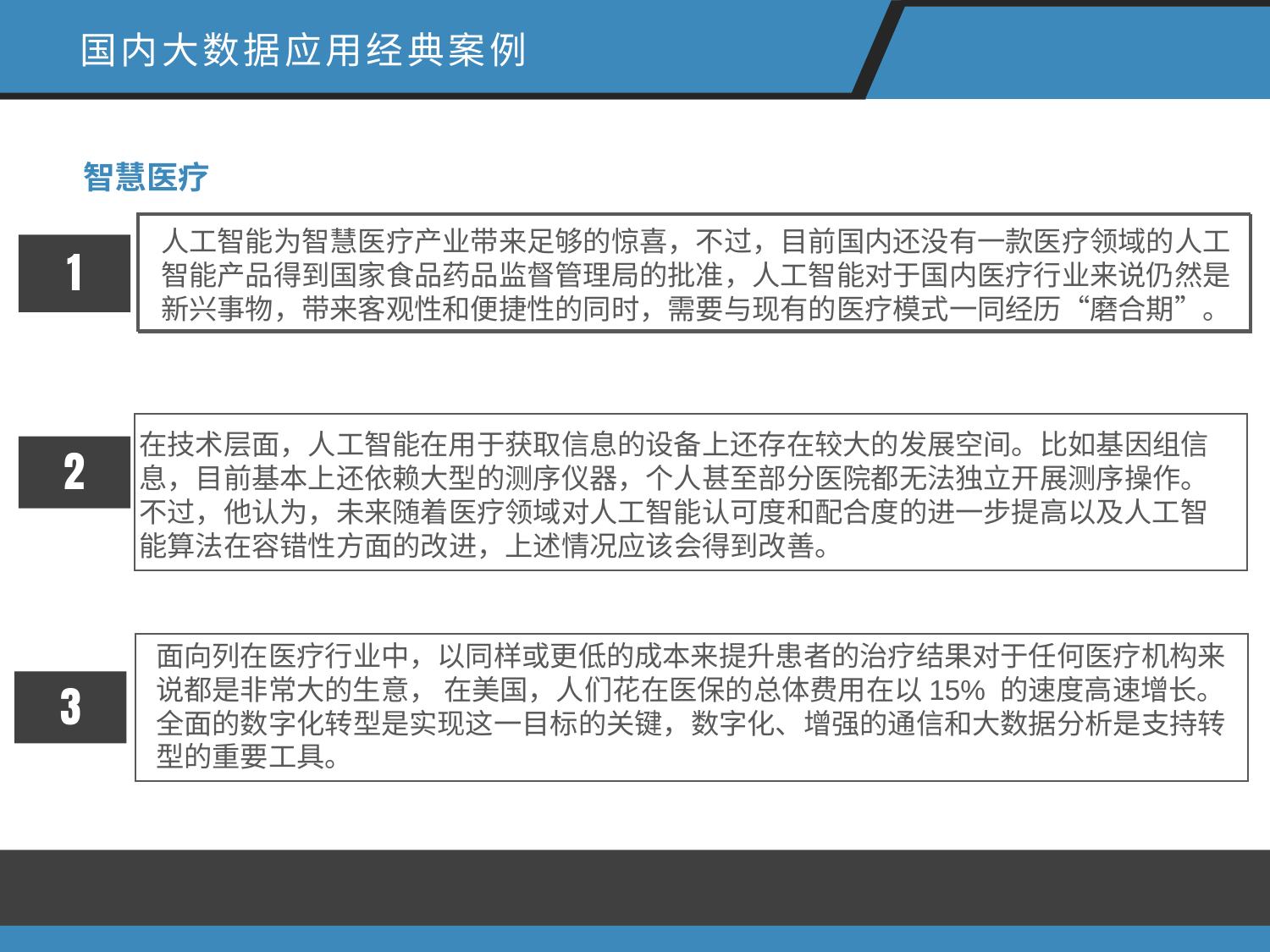

7.2  国内大数据应用经典案例

国内大数据应用经典案例

第七章  大数据的商业应用

智慧医疗

人工智能为智慧医疗产业带来足够的惊喜，不过，目前国内还没有一款医疗领域的人工智能产品得到国家食品药品监督管理局的批准，人工智能对于国内医疗行业来说仍然是新兴事物，带来客观性和便捷性的同时，需要与现有的医疗模式一同经历“磨合期”。
1

在技术层面，人工智能在用于获取信息的设备上还存在较大的发展空间。比如基因组信息，目前基本上还依赖大型的测序仪器，个人甚至部分医院都无法独立开展测序操作。不过，他认为，未来随着医疗领域对人工智能认可度和配合度的进一步提高以及人工智能算法在容错性方面的改进，上述情况应该会得到改善。
2
面向列在医疗行业中，以同样或更低的成本来提升患者的治疗结果对于任何医疗机构来说都是非常大的生意， 在美国，人们花在医保的总体费用在以15% 的速度高速增长。全面的数字化转型是实现这一目标的关键，数字化、增强的通信和大数据分析是支持转型的重要工具。

3